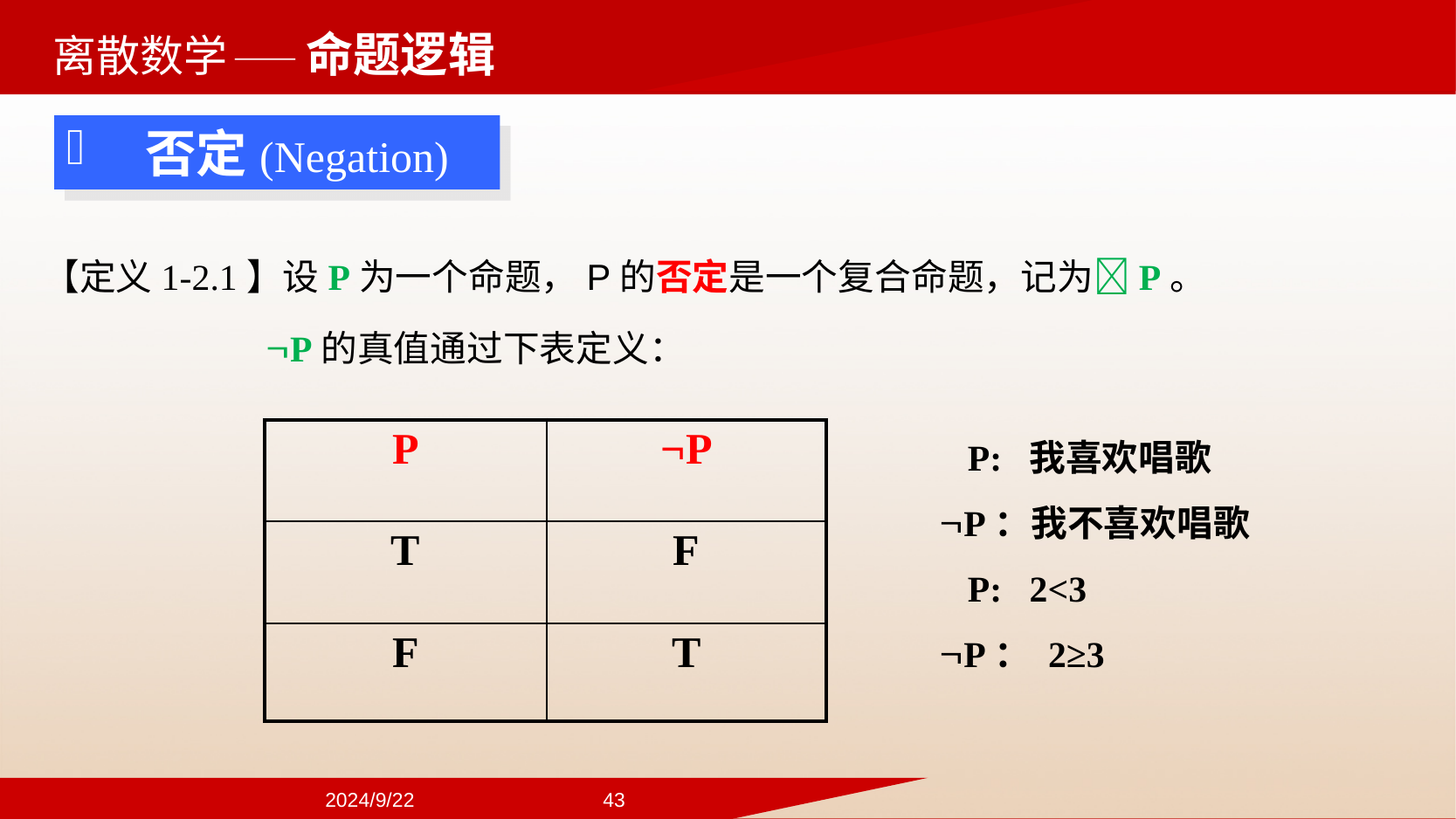

——命题逻辑
 否定(Negation)
【定义1-2.1】设P为一个命题，P的否定是一个复合命题，记为¬P。

¬P的真值通过下表定义：
   P:  我喜欢唱歌
¬P：我不喜欢唱歌
   P:   2<3
¬P： 2≥3
| P | ¬P |
| --- | --- |
| T | F |
| F | T |
2024/9/22
43